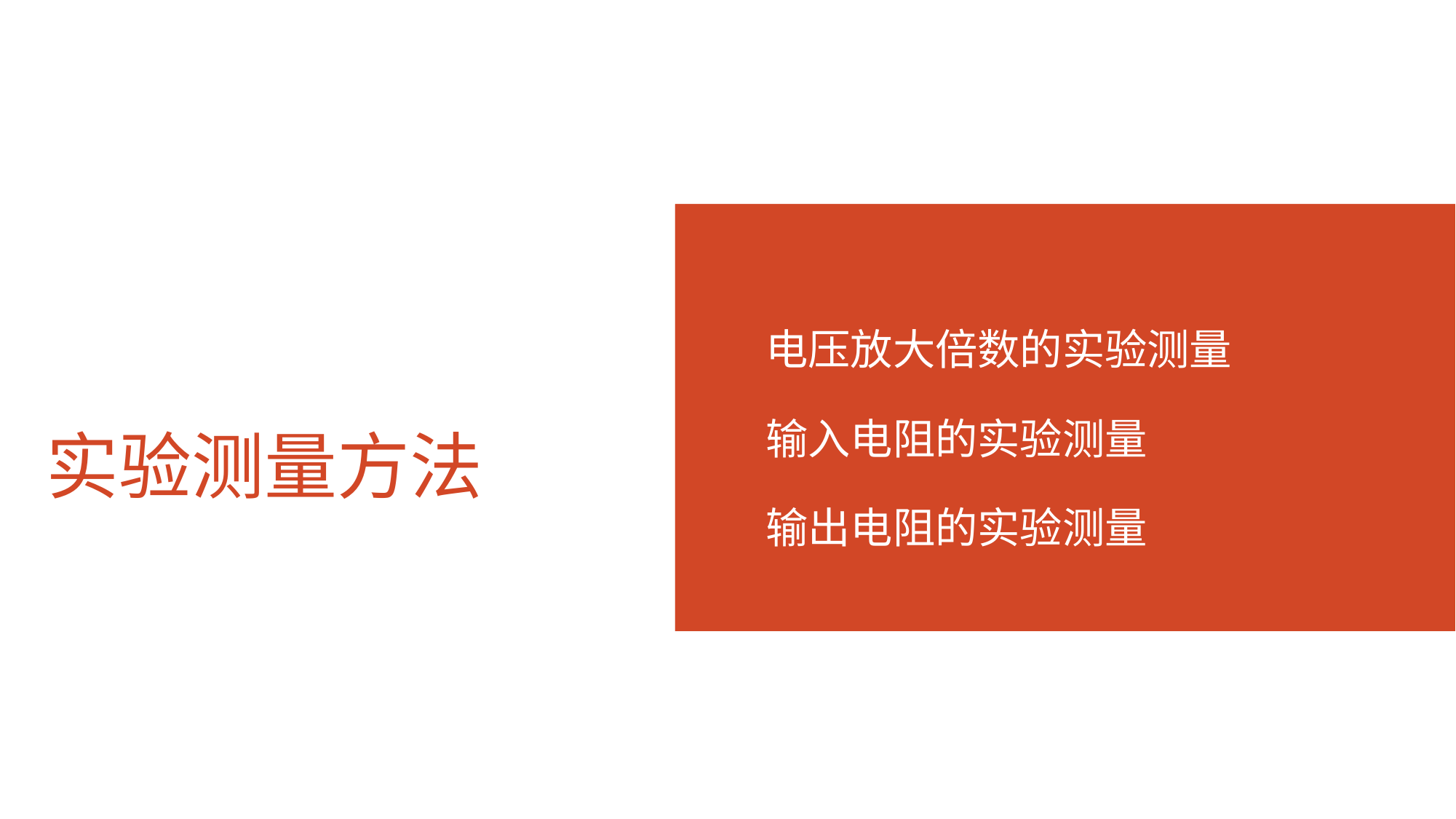

电压放大倍数的实验测量
输入电阻的实验测量
输出电阻的实验测量
# 实验测量方法